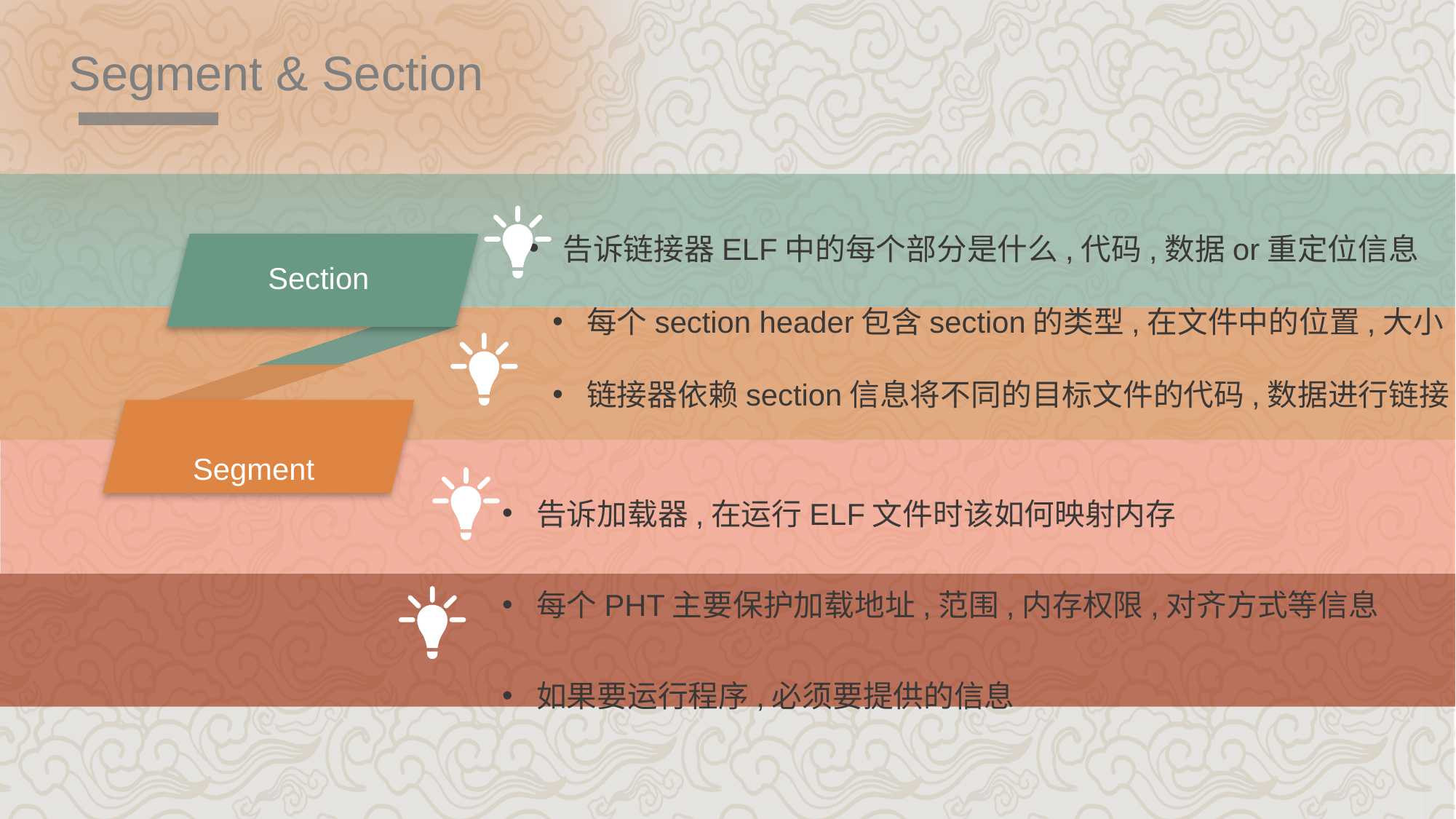

Segment & Section

告诉链接器ELF中的每个部分是什么,代码,数据or重定位信息
每个section header包含section的类型,在文件中的位置,大小
链接器依赖section信息将不同的目标文件的代码,数据进行链接

Section

告诉加载器,在运行ELF文件时该如何映射内存
每个PHT主要保护加载地址,范围,内存权限,对齐方式等信息
如果要运行程序,必须要提供的信息

Segment